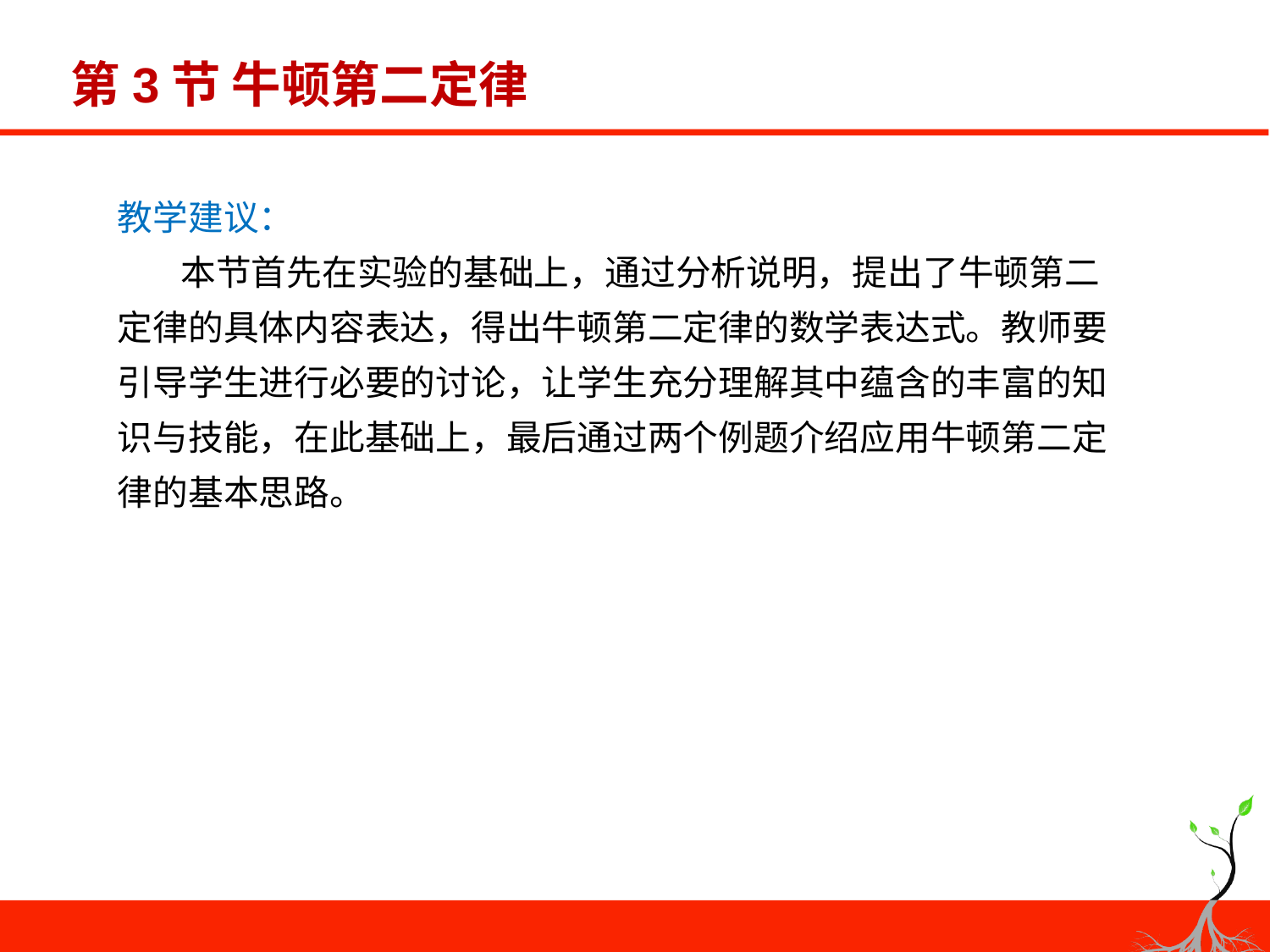

# 第3节 牛顿第二定律
教学建议：
       本节首先在实验的基础上，通过分析说明，提出了牛顿第二定律的具体内容表达，得出牛顿第二定律的数学表达式。教师要引导学生进行必要的讨论，让学生充分理解其中蕴含的丰富的知识与技能，在此基础上，最后通过两个例题介绍应用牛顿第二定律的基本思路。